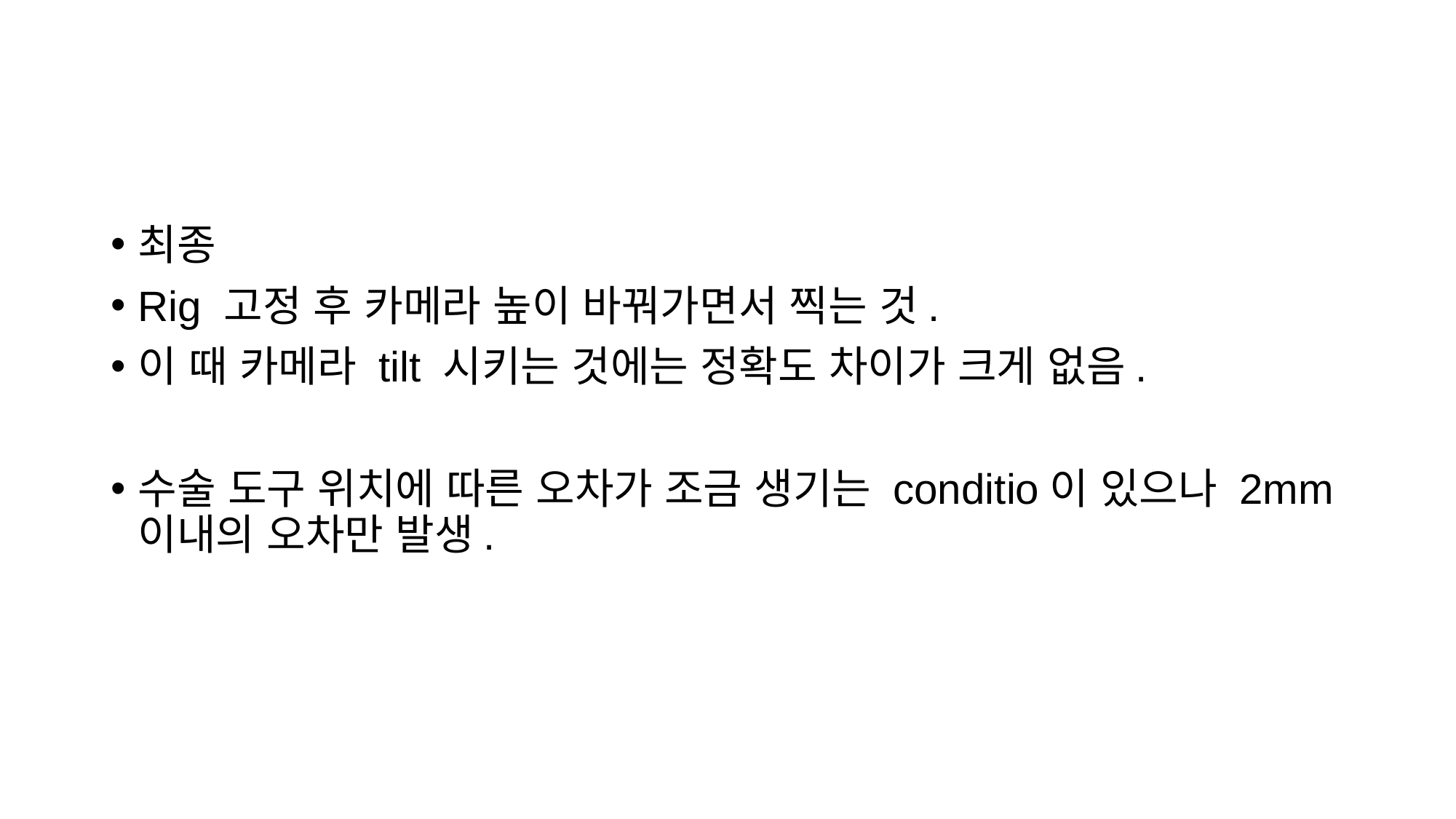

#
최종
Rig 고정 후 카메라 높이 바꿔가면서 찍는 것.
이 때 카메라 tilt 시키는 것에는 정확도 차이가 크게 없음.

수술 도구 위치에 따른 오차가 조금 생기는 conditio이 있으나 2mm 이내의 오차만 발생.